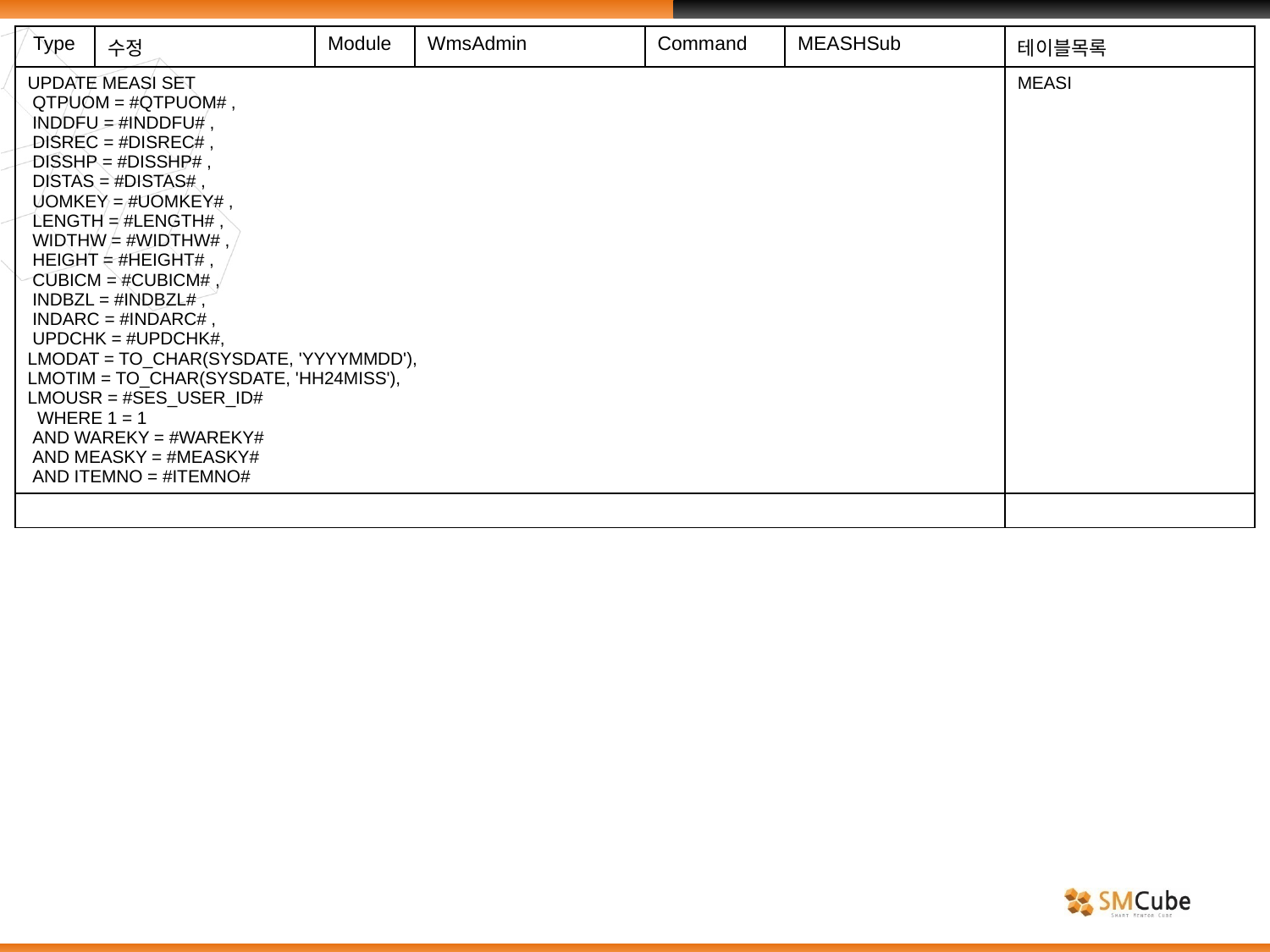

| Type | 수정 | Module | WmsAdmin | Command | MEASHSub | 테이블목록 |
| --- | --- | --- | --- | --- | --- | --- |
| UPDATE MEASI SET QTPUOM = #QTPUOM# , INDDFU = #INDDFU# , DISREC = #DISREC# , DISSHP = #DISSHP# , DISTAS = #DISTAS# , UOMKEY = #UOMKEY# , LENGTH = #LENGTH# , WIDTHW = #WIDTHW# , HEIGHT = #HEIGHT# , CUBICM = #CUBICM# , INDBZL = #INDBZL# , INDARC = #INDARC# , UPDCHK = #UPDCHK#, LMODAT = TO\_CHAR(SYSDATE, 'YYYYMMDD'), LMOTIM = TO\_CHAR(SYSDATE, 'HH24MISS'), LMOUSR = #SES\_USER\_ID# WHERE 1 = 1 AND WAREKY = #WAREKY# AND MEASKY = #MEASKY# AND ITEMNO = #ITEMNO# |  |  |  |  |  | MEASI |
|  |  |  |  |  |  |  |